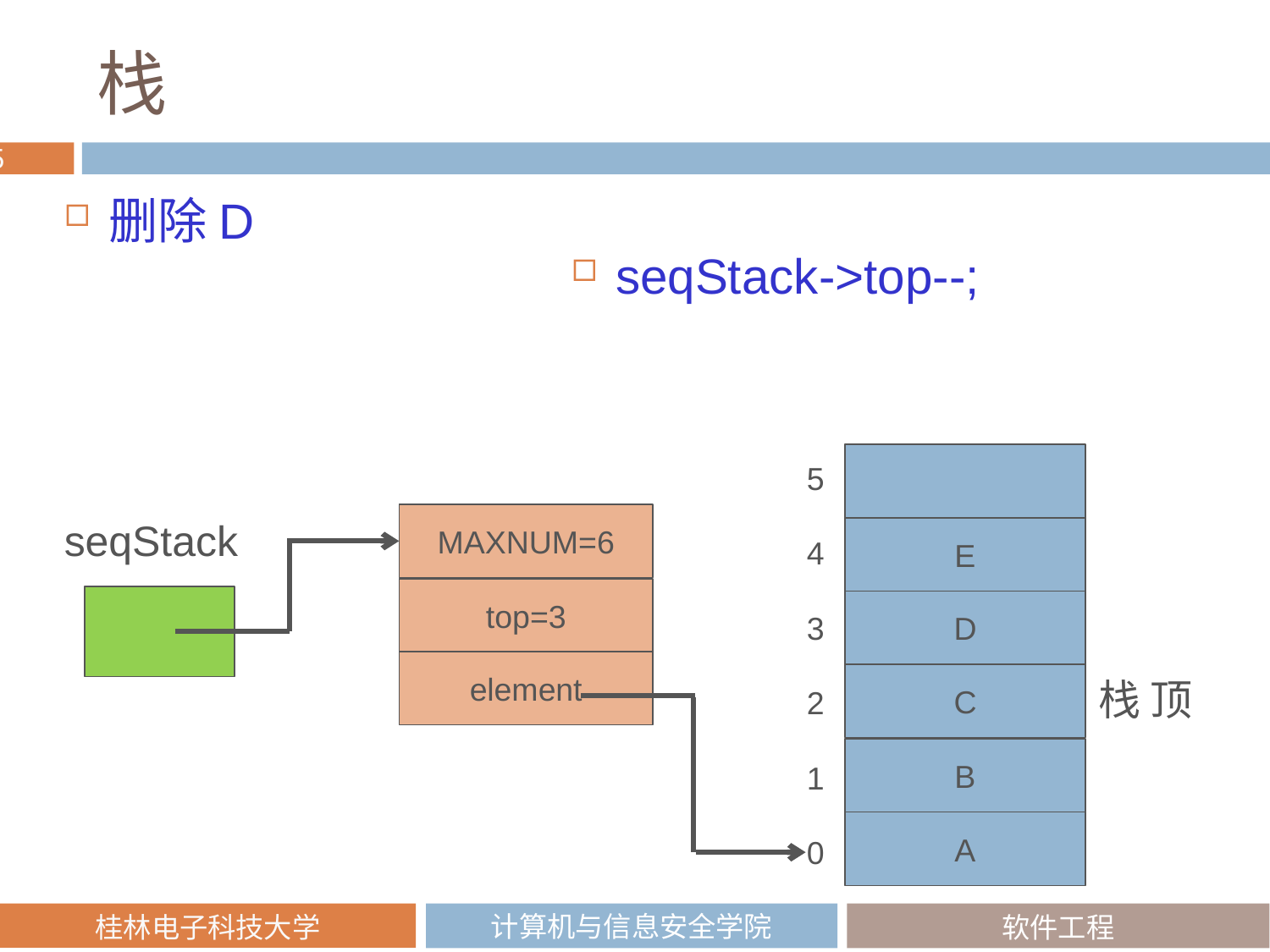

# 栈
删除D
seqStack->top--;

5
MAXNUM=6
seqStack
E
4
top=3

D
3
element
C
栈 顶
2
B
1
A
0